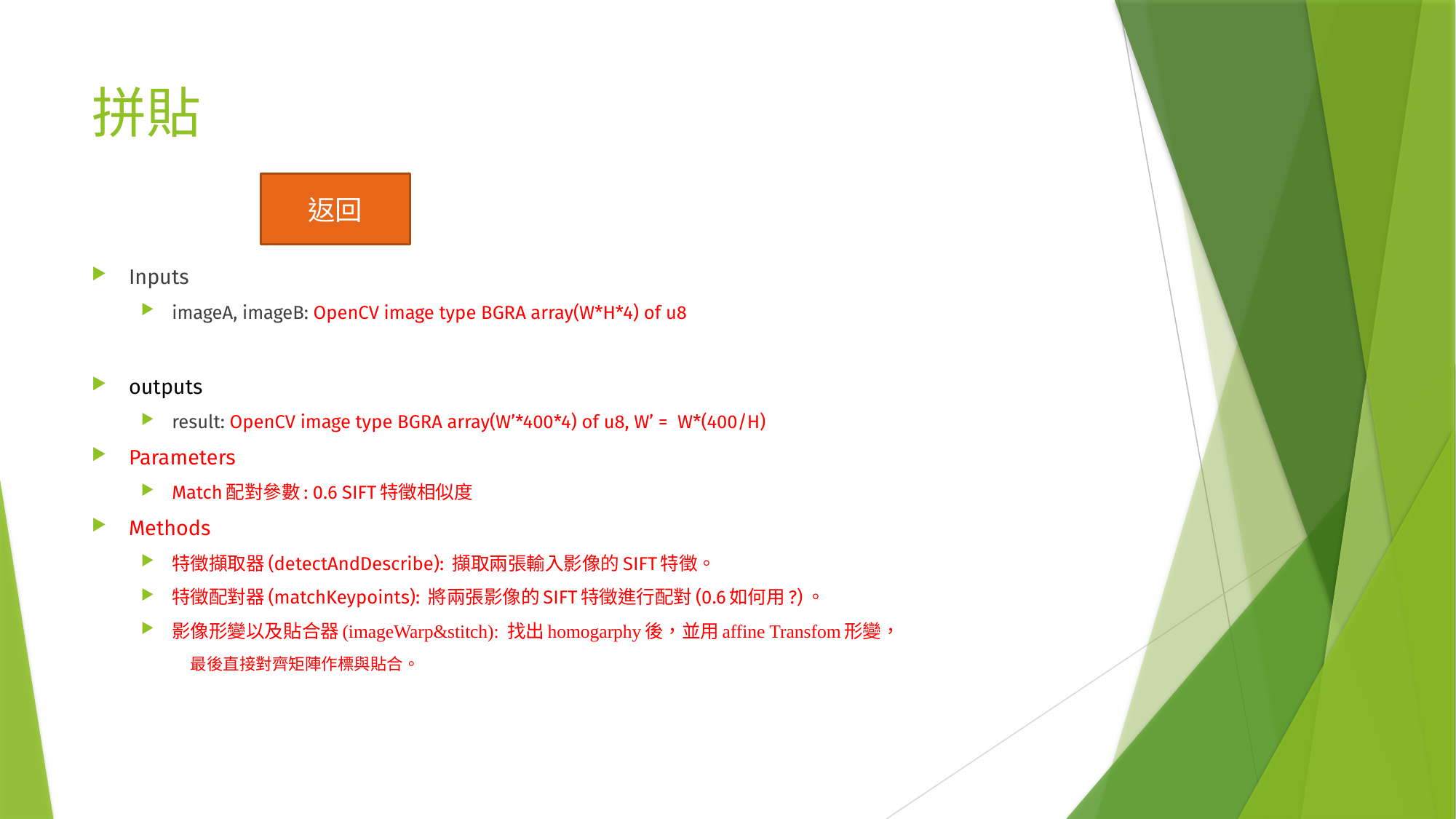

# 拼貼
返回
Inputs
imageA, imageB: OpenCV image type BGRA array(W*H*4) of u8

outputs
result: OpenCV image type BGRA array(W’*400*4) of u8, W’ =  W*(400/H)
Parameters
Match配對參數: 0.6 SIFT特徵相似度
Methods
特徵擷取器(detectAndDescribe): 擷取兩張輸入影像的SIFT特徵。
特徵配對器(matchKeypoints): 將兩張影像的SIFT特徵進行配對(0.6如何用?)。
影像形變以及貼合器(imageWarp&stitch): 找出homogarphy後，並用affine Transfom形變，
最後直接對齊矩陣作標與貼合。